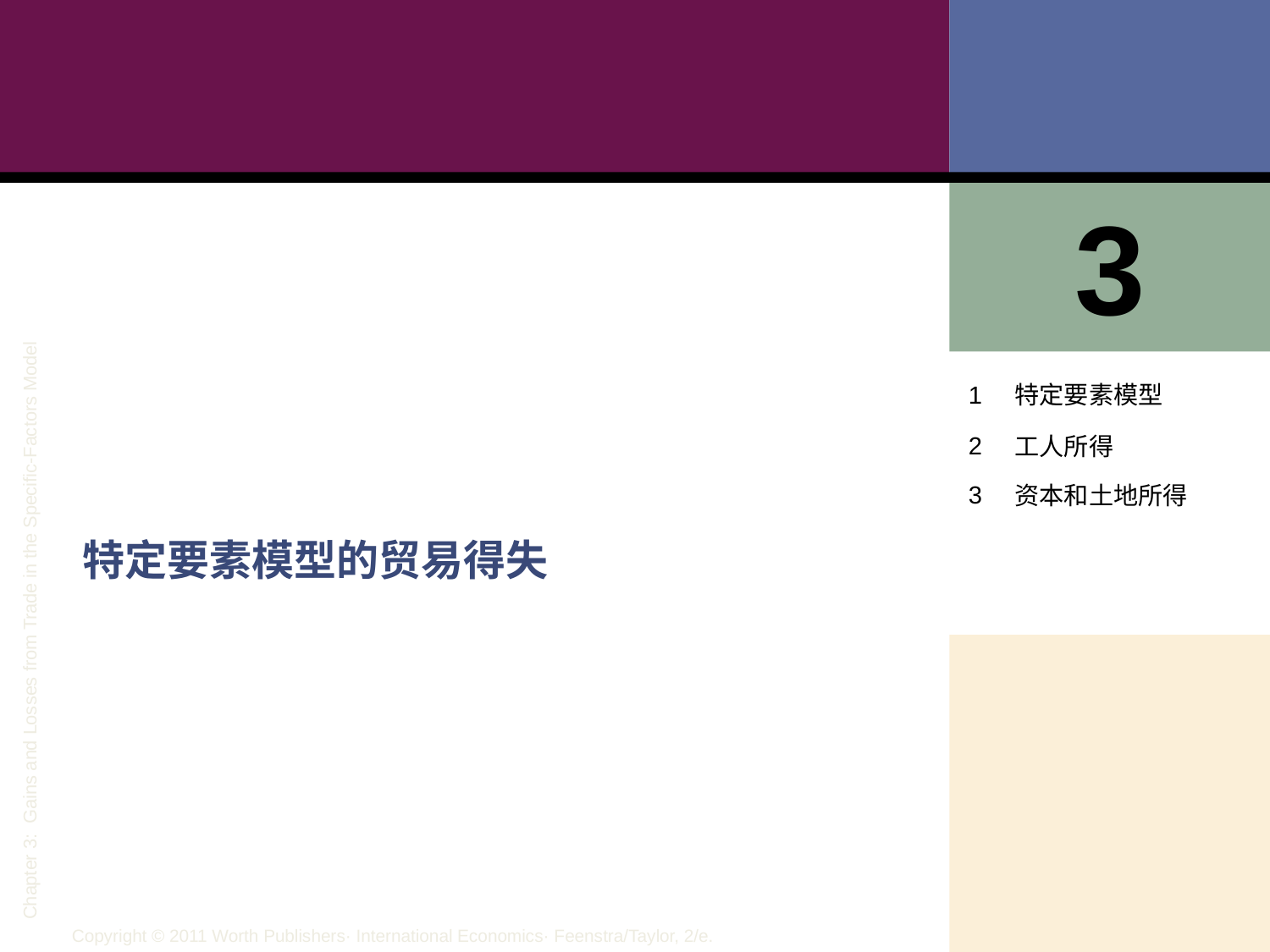

3
| 1 | 特定要素模型 |
| --- | --- |
| 2 | 工人所得 |
| 3 | 资本和土地所得 |
特定要素模型的贸易得失